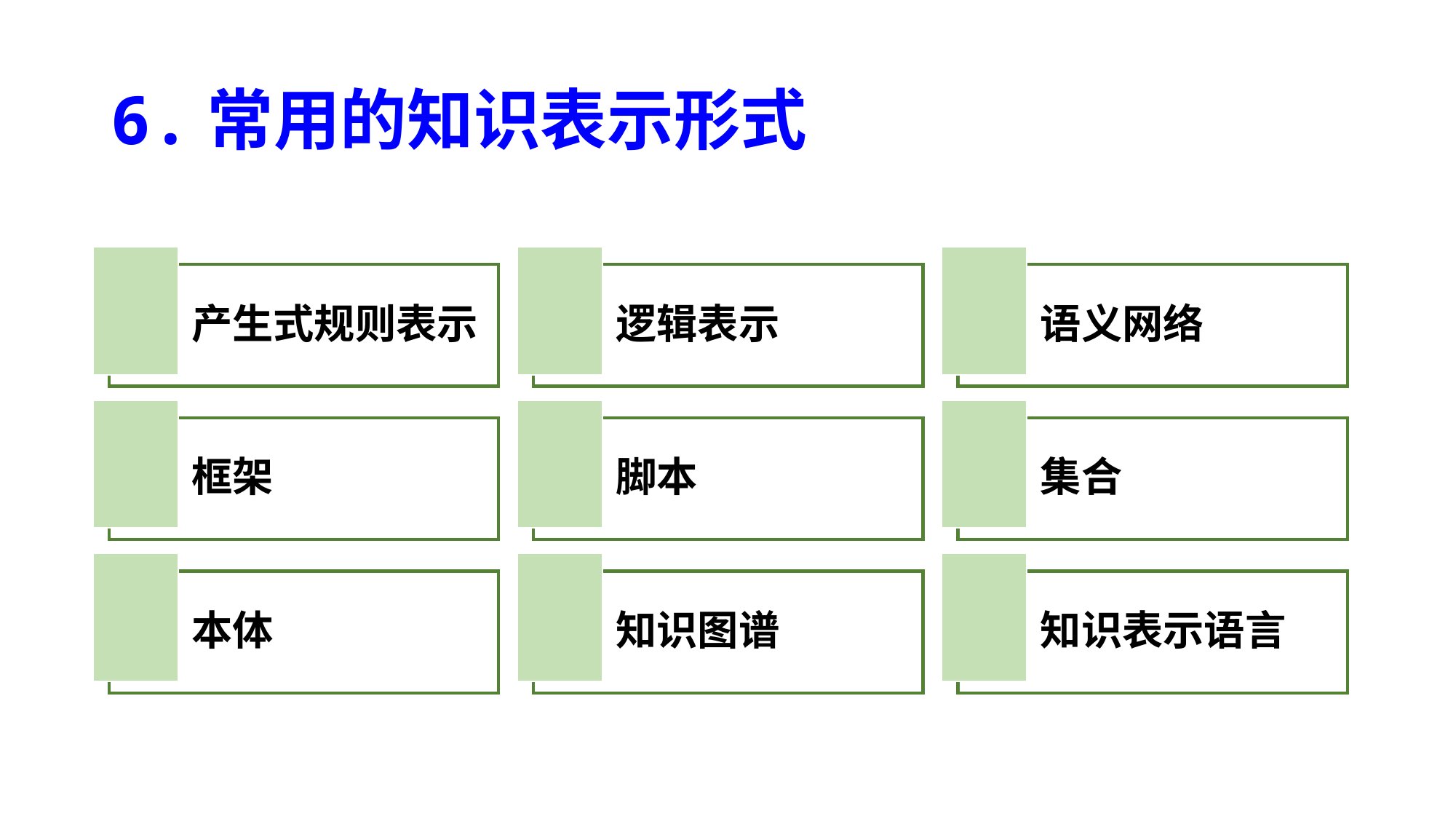

# 6.常用的知识表示形式

产生式规则表示
逻辑表示
语义网络
框架
脚本
集合
本体
知识图谱
知识表示语言